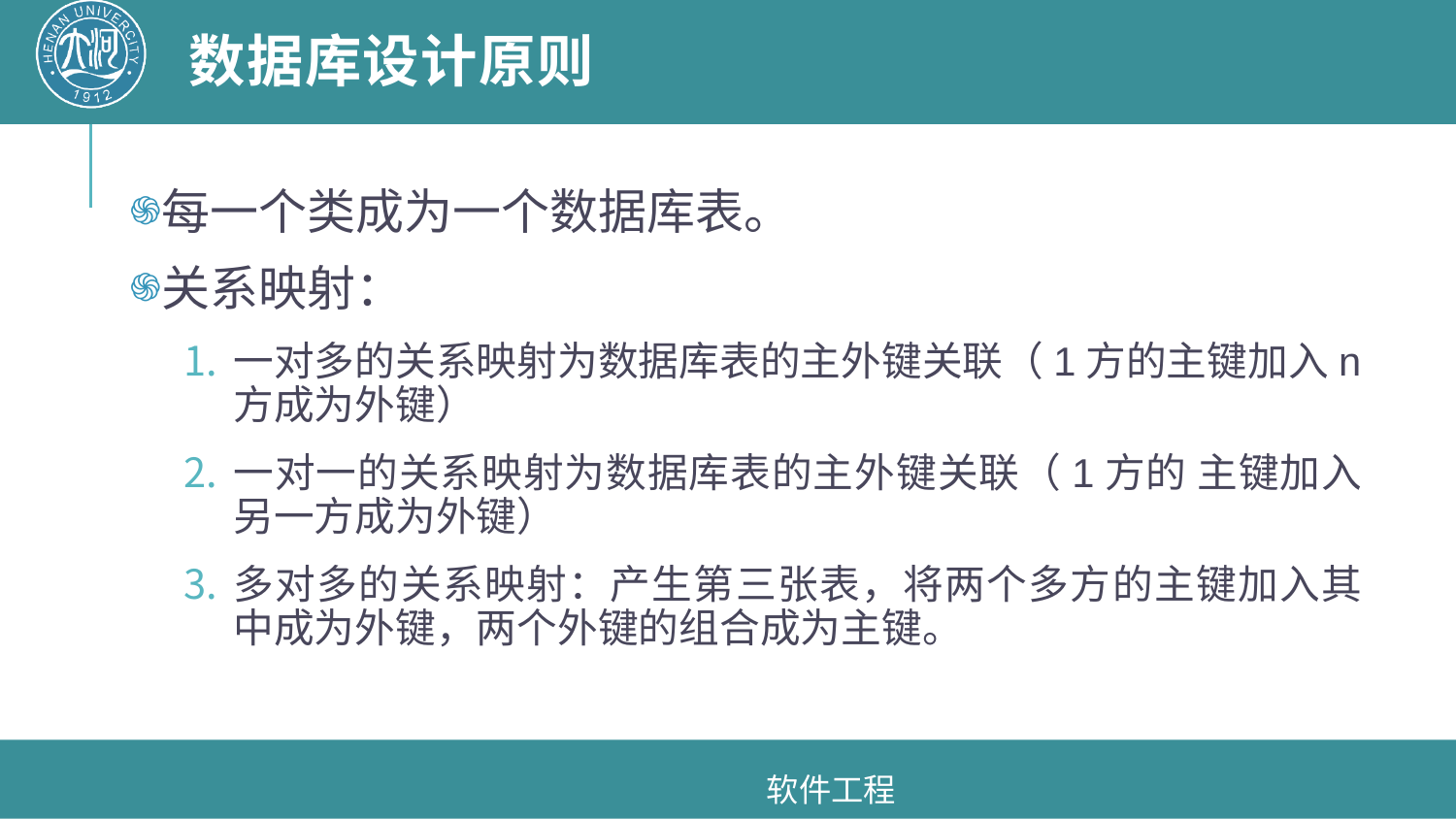

# 数据库设计原则
每一个类成为一个数据库表。
关系映射：
一对多的关系映射为数据库表的主外键关联（1方的主键加入n方成为外键）
一对一的关系映射为数据库表的主外键关联（1方的 主键加入另一方成为外键）
多对多的关系映射：产生第三张表，将两个多方的主键加入其中成为外键，两个外键的组合成为主键。

软件工程
27